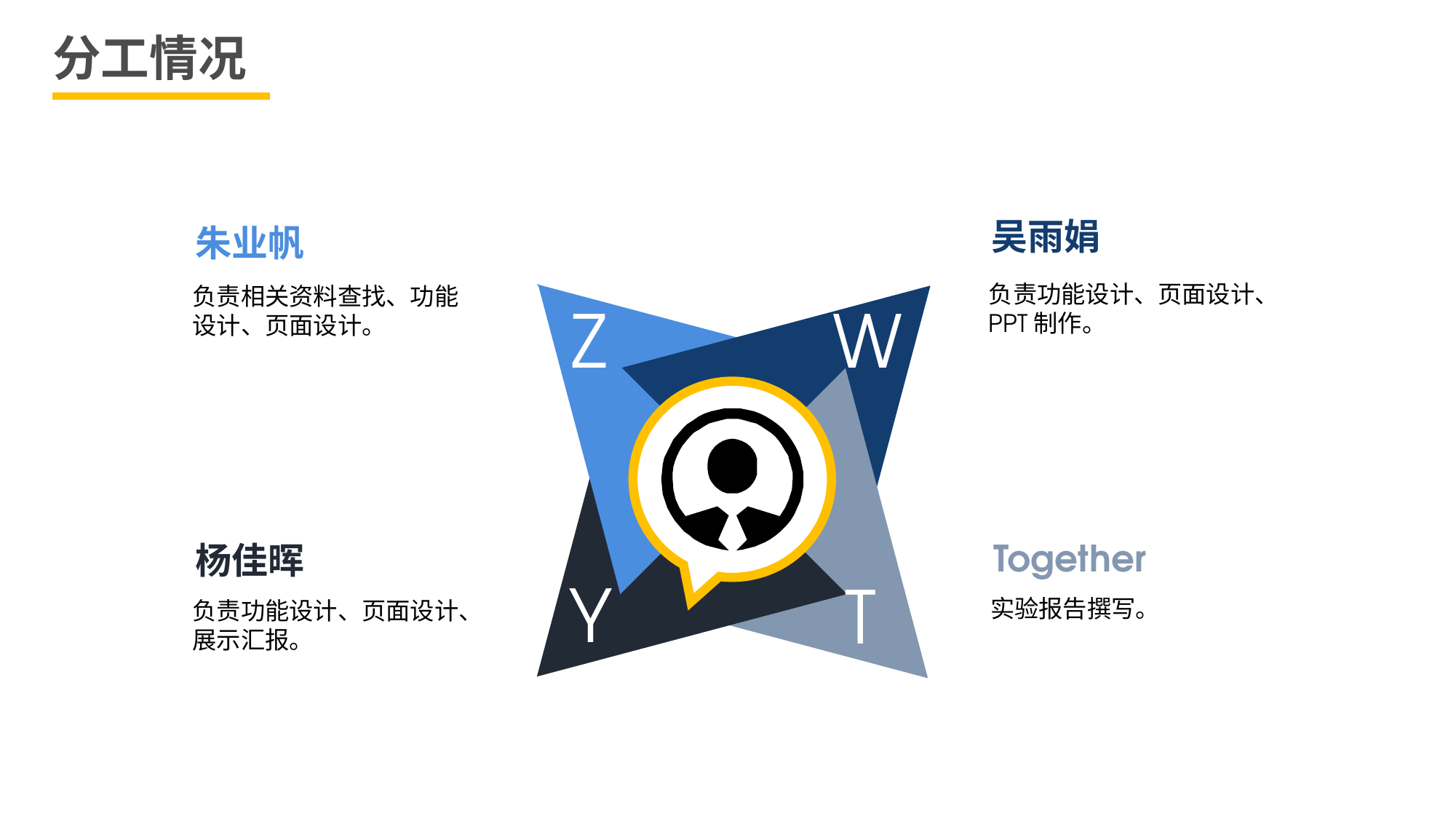

# 分工情况

吴雨娟
朱业帆

负责功能设计、页面设计、PPT制作。

负责相关资料查找、功能设计、页面设计。
W
Z

Together
杨佳晖
Y
T
实验报告撰写。
负责功能设计、页面设计、展示汇报。